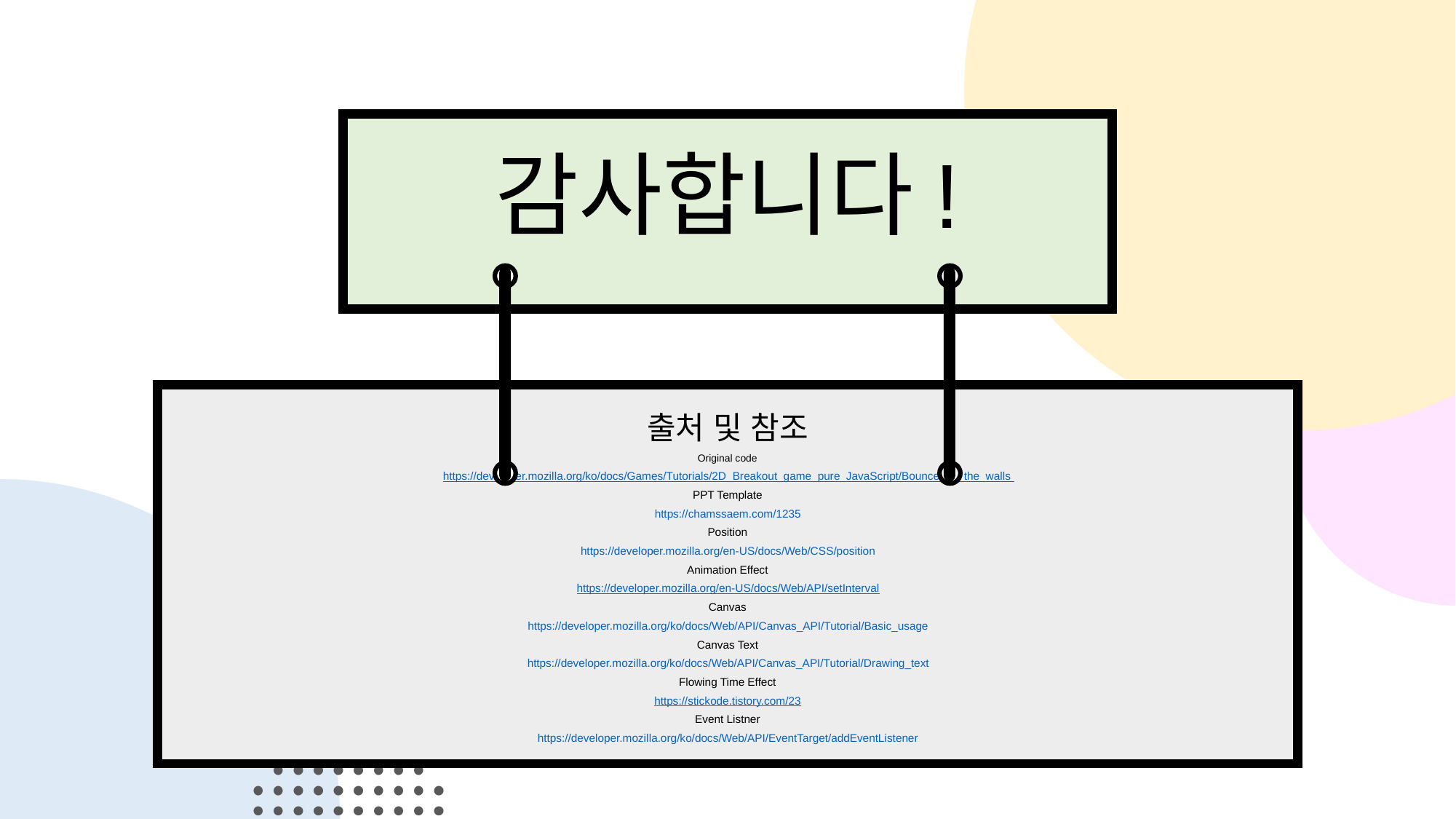

감사합니다!

출처 및 참조
Original code
https://developer.mozilla.org/ko/docs/Games/Tutorials/2D_Breakout_game_pure_JavaScript/Bounce_off_the_walls
PPT Template
https://chamssaem.com/1235
Position
https://developer.mozilla.org/en-US/docs/Web/CSS/position
Animation Effect
https://developer.mozilla.org/en-US/docs/Web/API/setInterval
Canvas
https://developer.mozilla.org/ko/docs/Web/API/Canvas_API/Tutorial/Basic_usage
Canvas Text
https://developer.mozilla.org/ko/docs/Web/API/Canvas_API/Tutorial/Drawing_text
Flowing Time Effect
https://stickode.tistory.com/23
Event Listner
https://developer.mozilla.org/ko/docs/Web/API/EventTarget/addEventListener